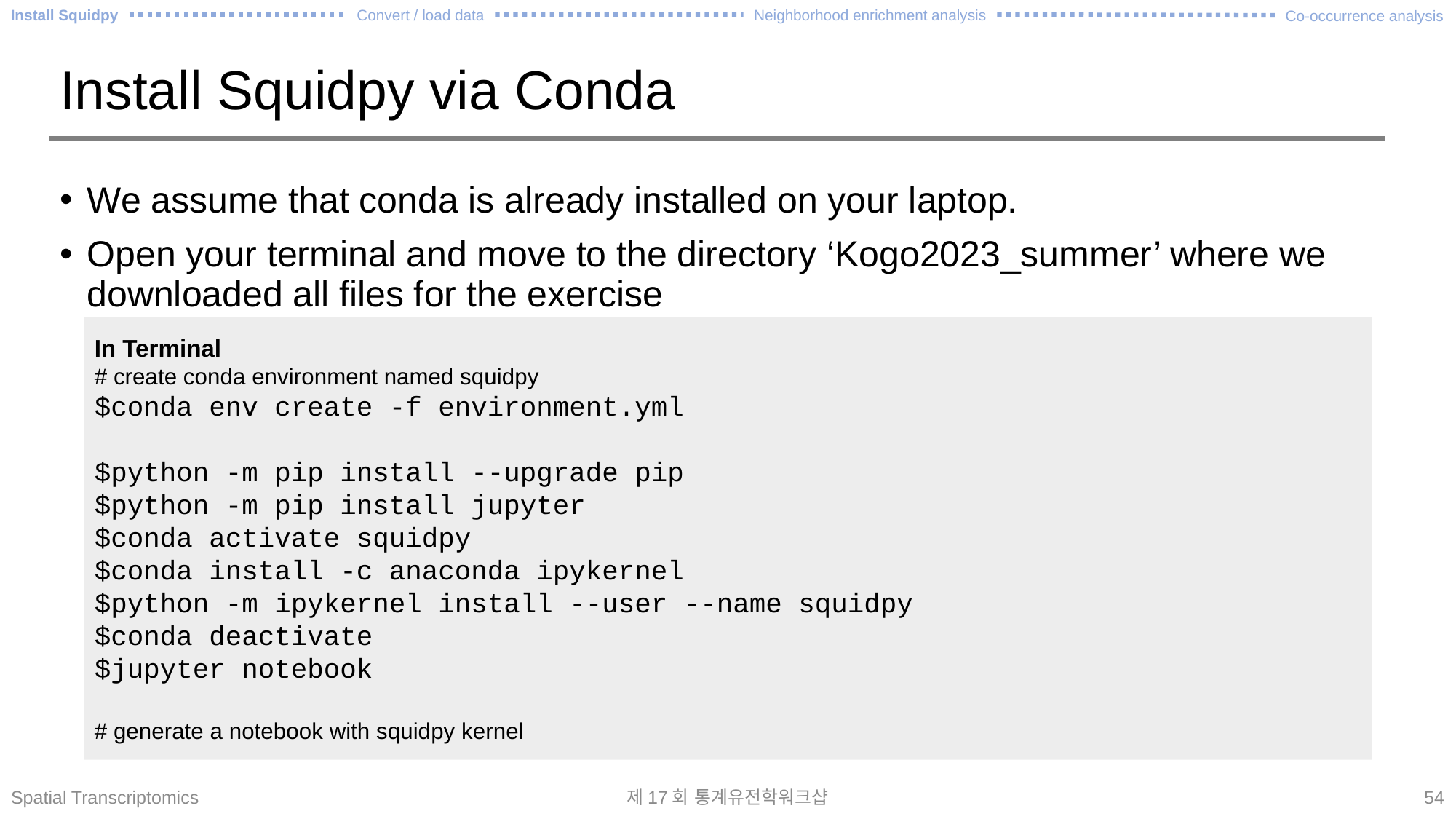

Convert / load data
Install Squidpy
Neighborhood enrichment analysis
Co-occurrence analysis
# Install Squidpy via Conda
We assume that conda is already installed on your laptop.
Open your terminal and move to the directory ‘Kogo2023_summer’ where we downloaded all files for the exercise

In Terminal
# create conda environment named squidpy
$conda env create -f environment.yml

$python -m pip install --upgrade pip
$python -m pip install jupyter
$conda activate squidpy
$conda install -c anaconda ipykernel
$python -m ipykernel install --user --name squidpy
$conda deactivate
$jupyter notebook

# generate a notebook with squidpy kernel
Spatial Transcriptomics
제17회 통계유전학워크샵
54